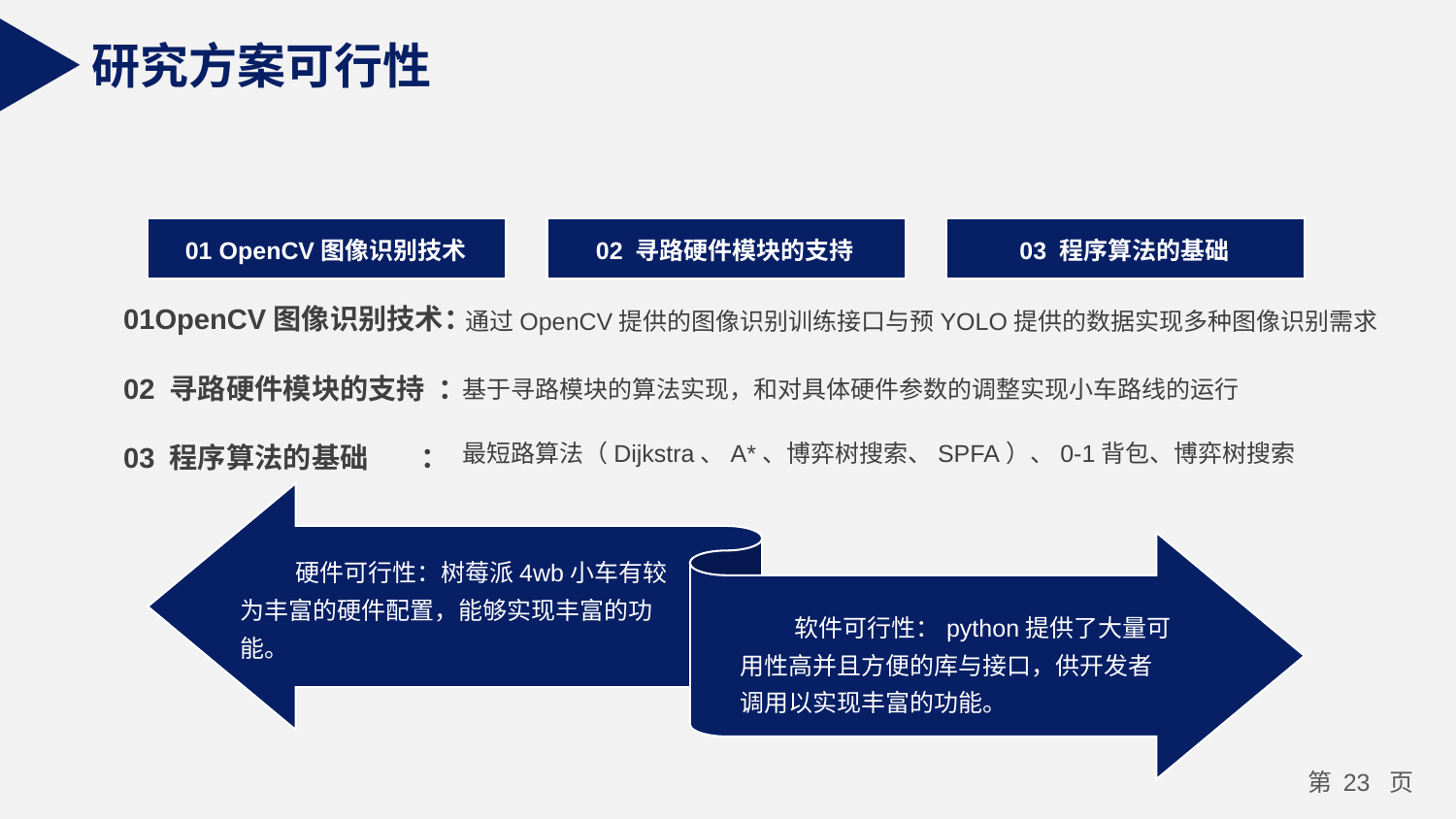

研究方案可行性

03 程序算法的基础

01 OpenCV图像识别技术

02 寻路硬件模块的支持
01OpenCV图像识别技术：
 通过OpenCV提供的图像识别训练接口与预YOLO提供的数据实现多种图像识别需求
02 寻路硬件模块的支持  ：
基于寻路模块的算法实现，和对具体硬件参数的调整实现小车路线的运行
最短路算法（Dijkstra、A*、博弈树搜索、SPFA）、0-1背包、博弈树搜索
03 程序算法的基础        ：

硬件可行性：树莓派4wb小车有较为丰富的硬件配置，能够实现丰富的功能。
软件可行性：python提供了大量可用性高并且方便的库与接口，供开发者调用以实现丰富的功能。